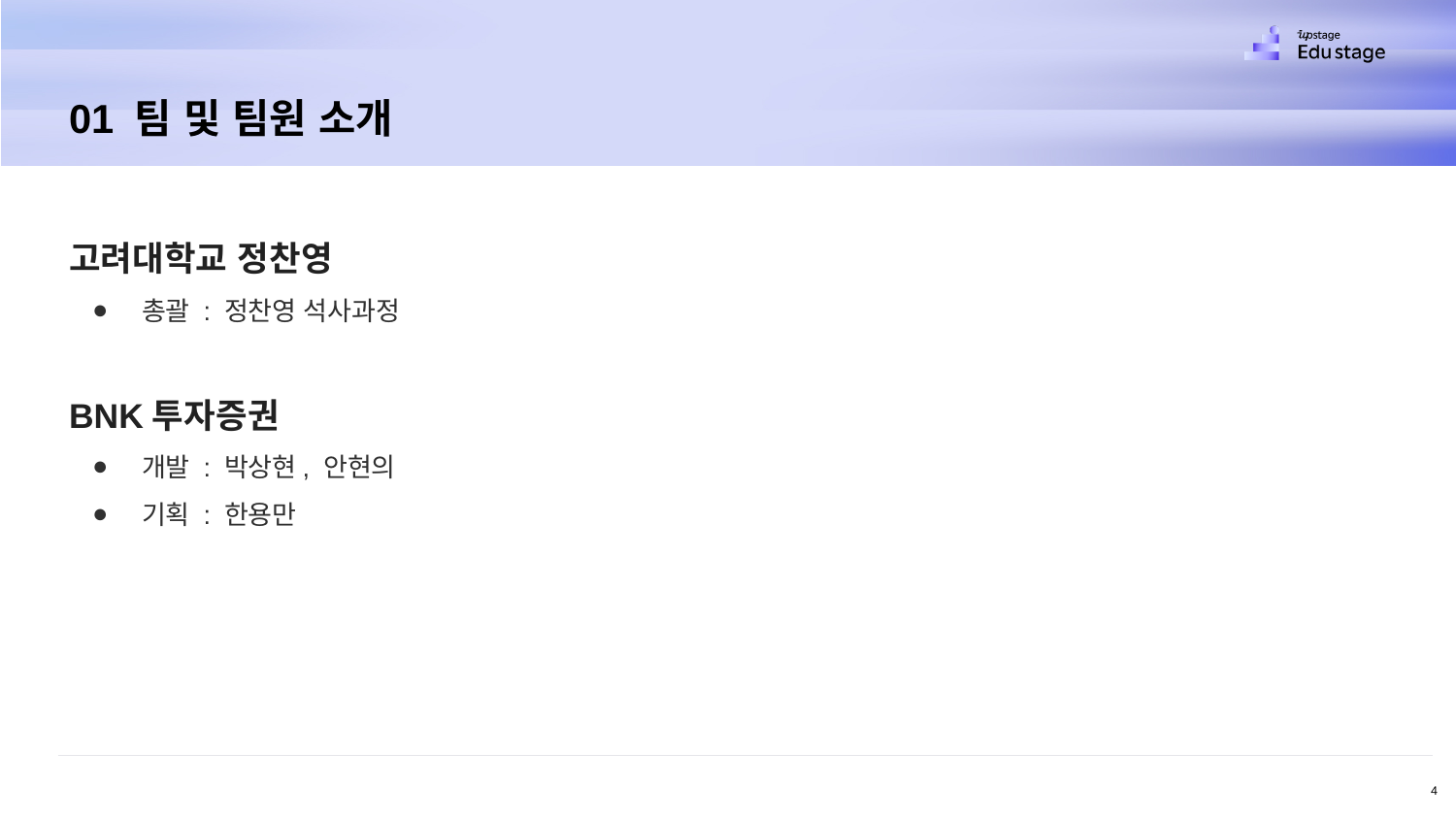

01 팀 및 팀원 소개
고려대학교 정찬영
총괄 : 정찬영 석사과정

BNK투자증권
개발 : 박상현, 안현의
기획 : 한용만